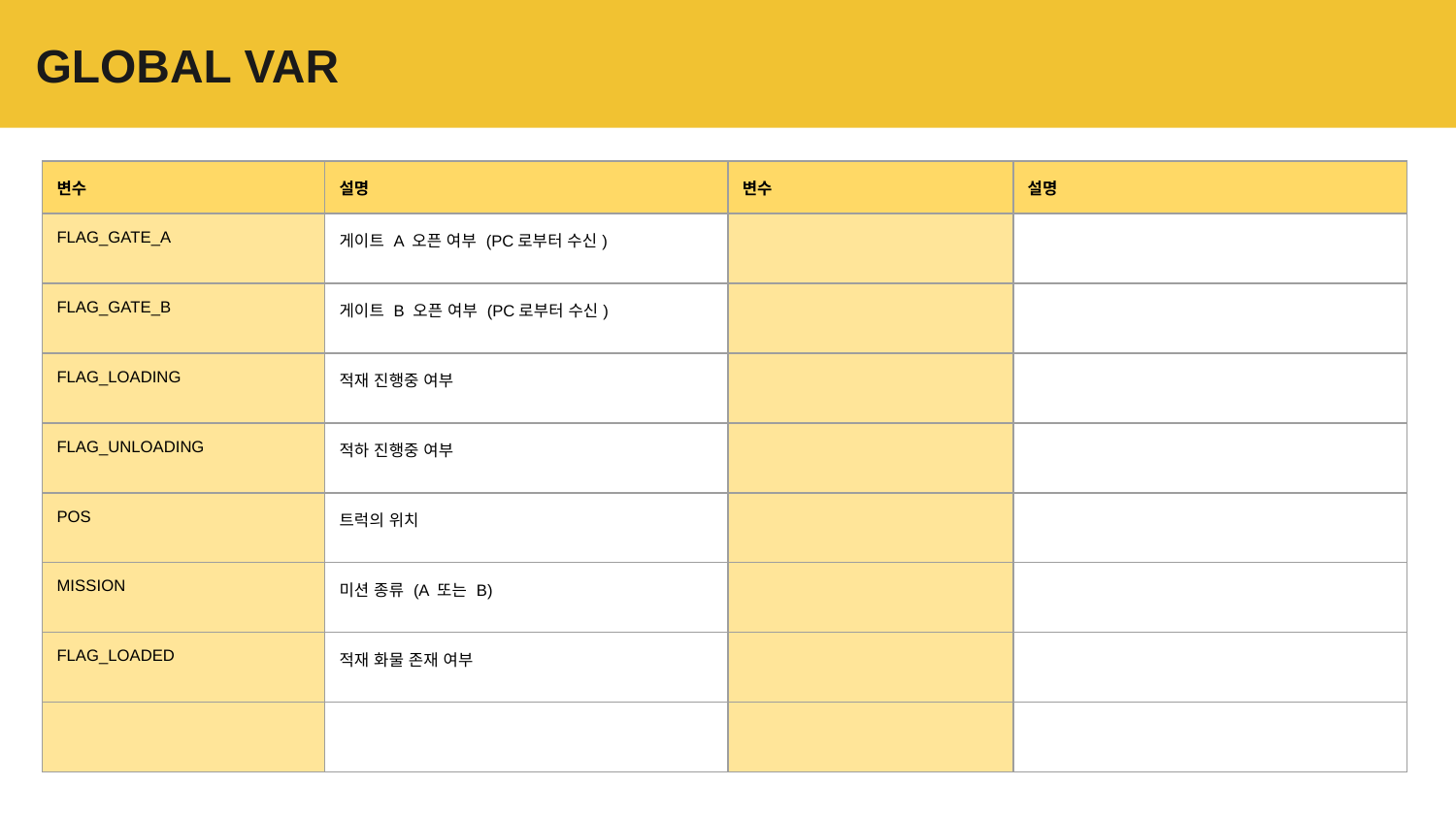

# GLOBAL VAR
| 변수 | 설명 | 변수 | 설명 |
| --- | --- | --- | --- |
| FLAG\_GATE\_A | 게이트 A 오픈 여부 (PC로부터 수신) |  |  |
| FLAG\_GATE\_B | 게이트 B 오픈 여부 (PC로부터 수신) |  |  |
| FLAG\_LOADING | 적재 진행중 여부 |  |  |
| FLAG\_UNLOADING | 적하 진행중 여부 |  |  |
| POS | 트럭의 위치 |  |  |
| MISSION | 미션 종류 (A 또는 B) |  |  |
| FLAG\_LOADED | 적재 화물 존재 여부 |  |  |
|  |  |  |  |